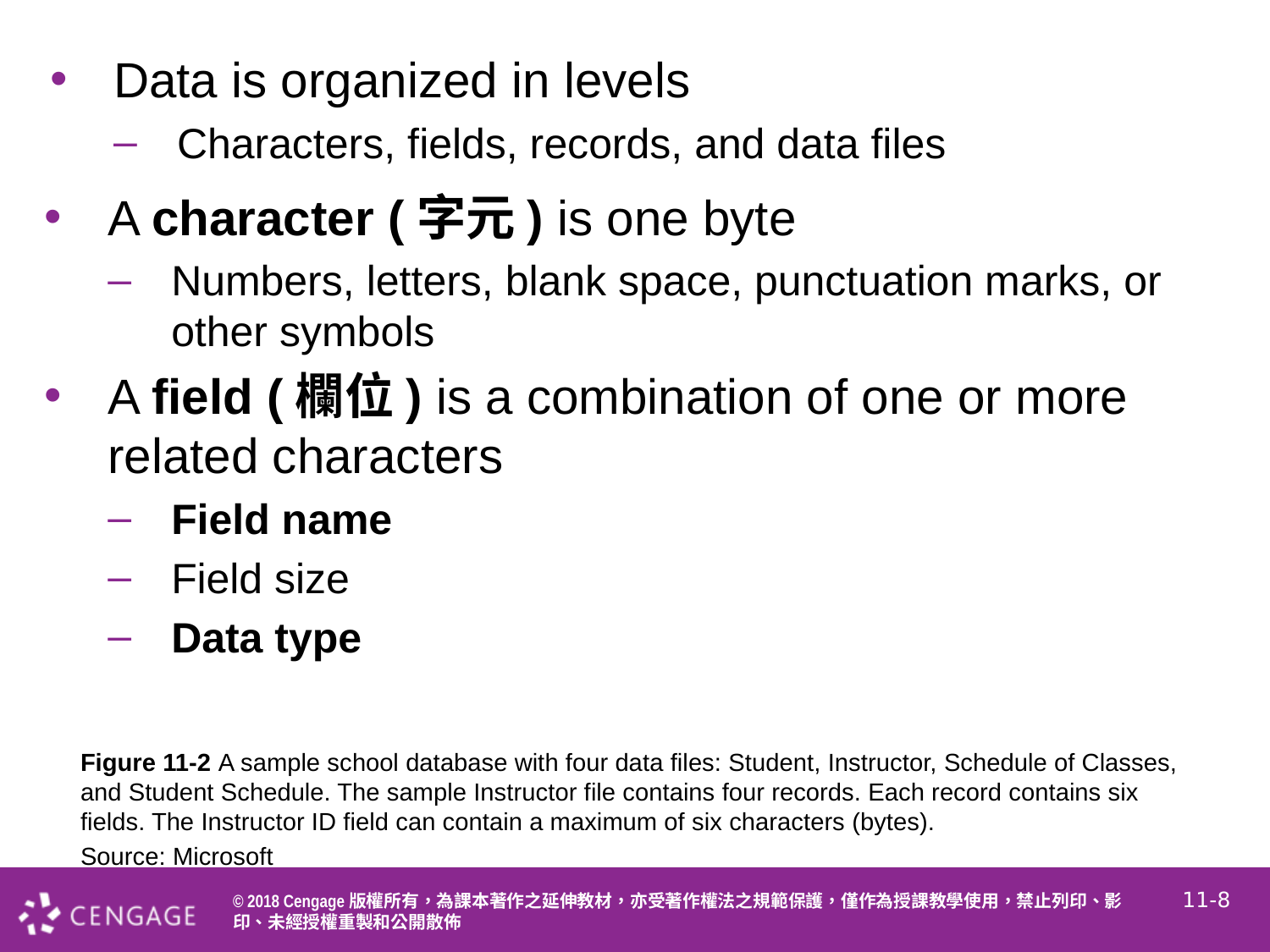

# Data is organized in levels
Characters, fields, records, and data files
A character (字元) is one byte
Numbers, letters, blank space, punctuation marks, or other symbols
A field (欄位) is a combination of one or more related characters
Field name
Field size
Data type
Figure 11-2 A sample school database with four data files: Student, Instructor, Schedule of Classes, and Student Schedule. The sample Instructor file contains four records. Each record contains six fields. The Instructor ID field can contain a maximum of six characters (bytes).
Source: Microsoft